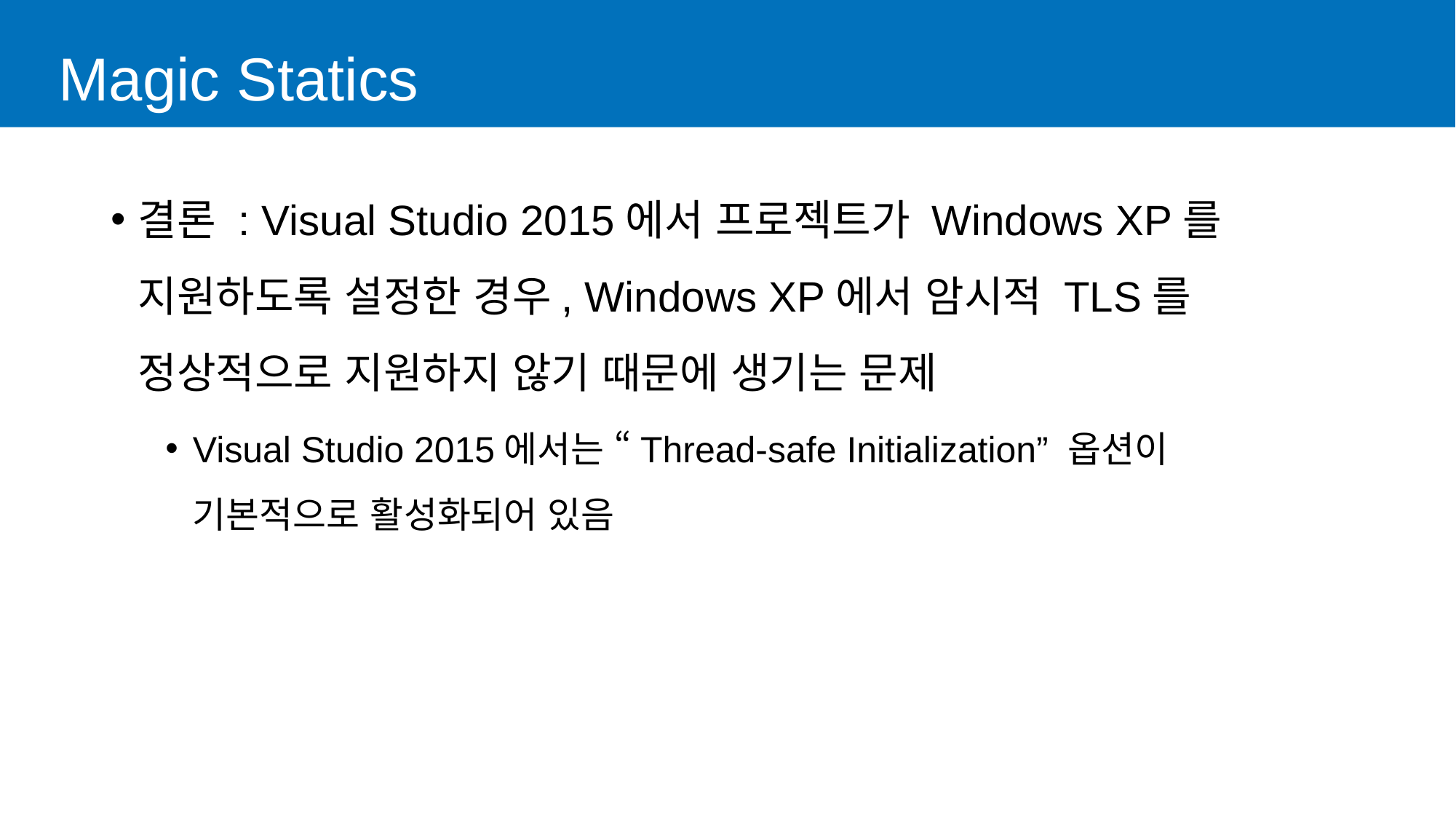

# Magic Statics
결론 : Visual Studio 2015에서 프로젝트가 Windows XP를
지원하도록 설정한 경우, Windows XP에서 암시적 TLS를
정상적으로 지원하지 않기 때문에 생기는 문제
Visual Studio 2015에서는 “Thread-safe Initialization” 옵션이
기본적으로 활성화되어 있음